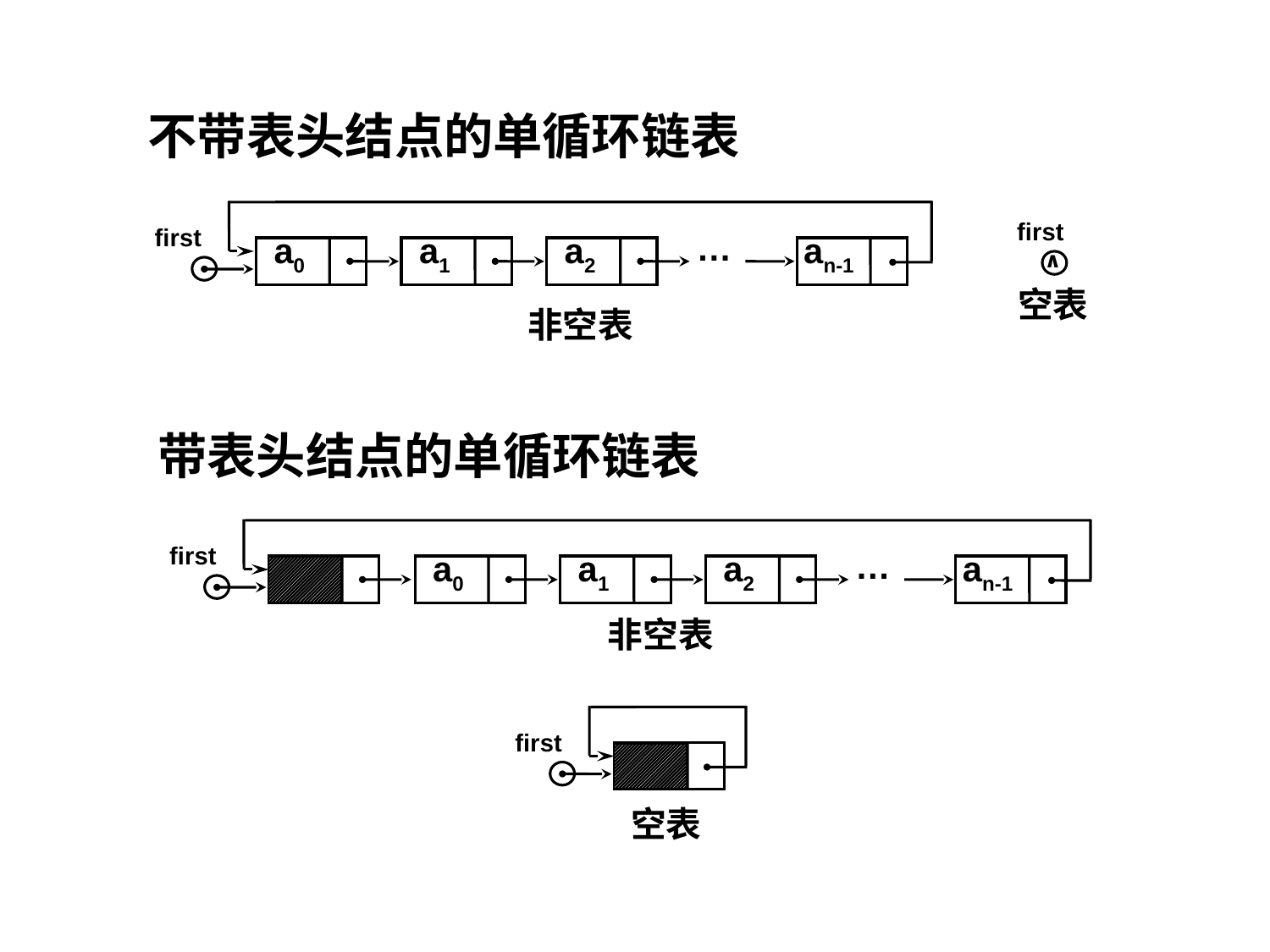

不带表头结点的单循环链表

first
∧

空表
first
…
a0
a1
a2
an-1

非空表
带表头结点的单循环链表

first
…
a0
a1
a2
an-1

非空表

first

空表